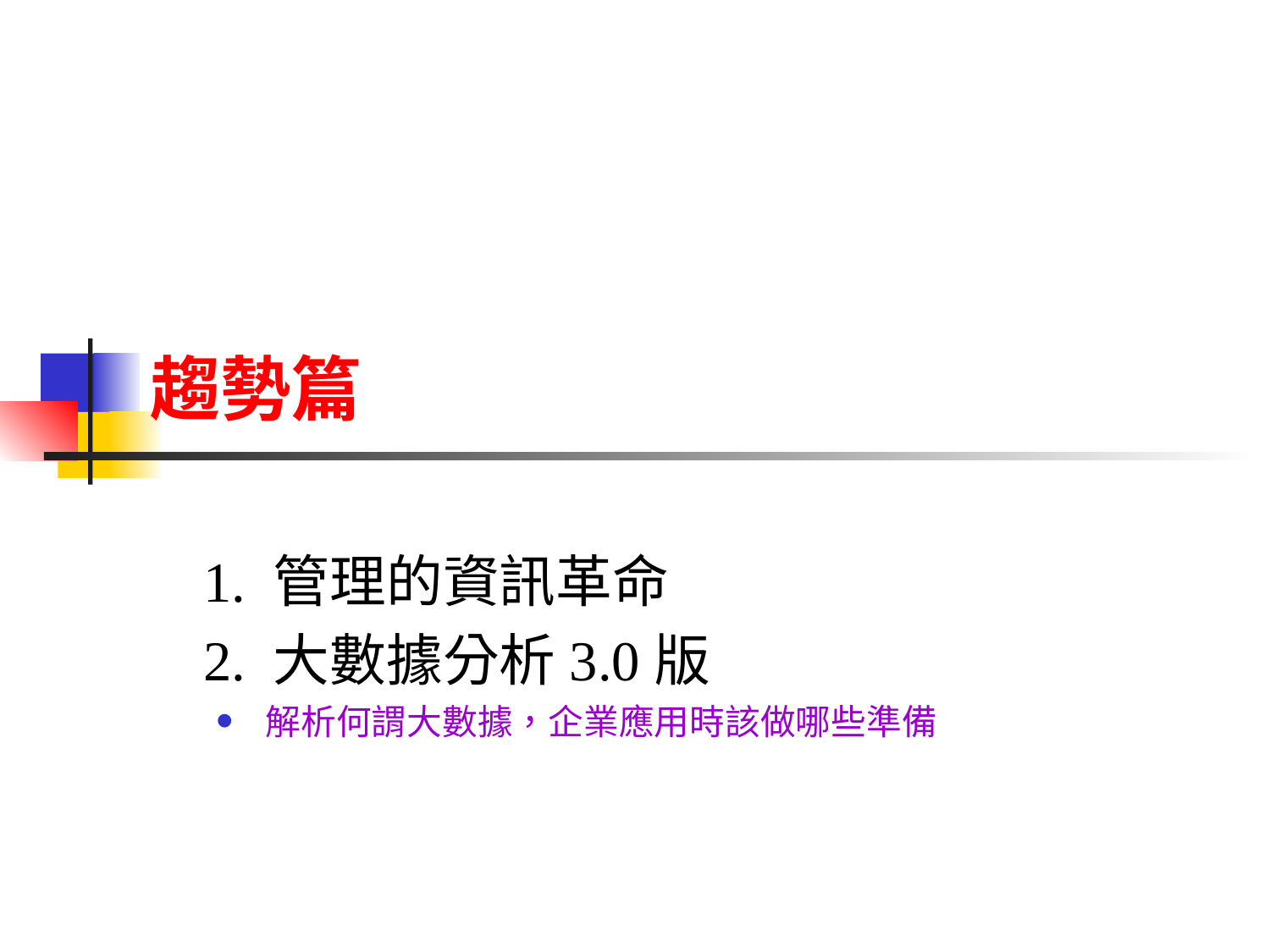

# 趨勢篇
1. 管理的資訊革命
2. 大數據分析3.0版
解析何謂大數據，企業應用時該做哪些準備